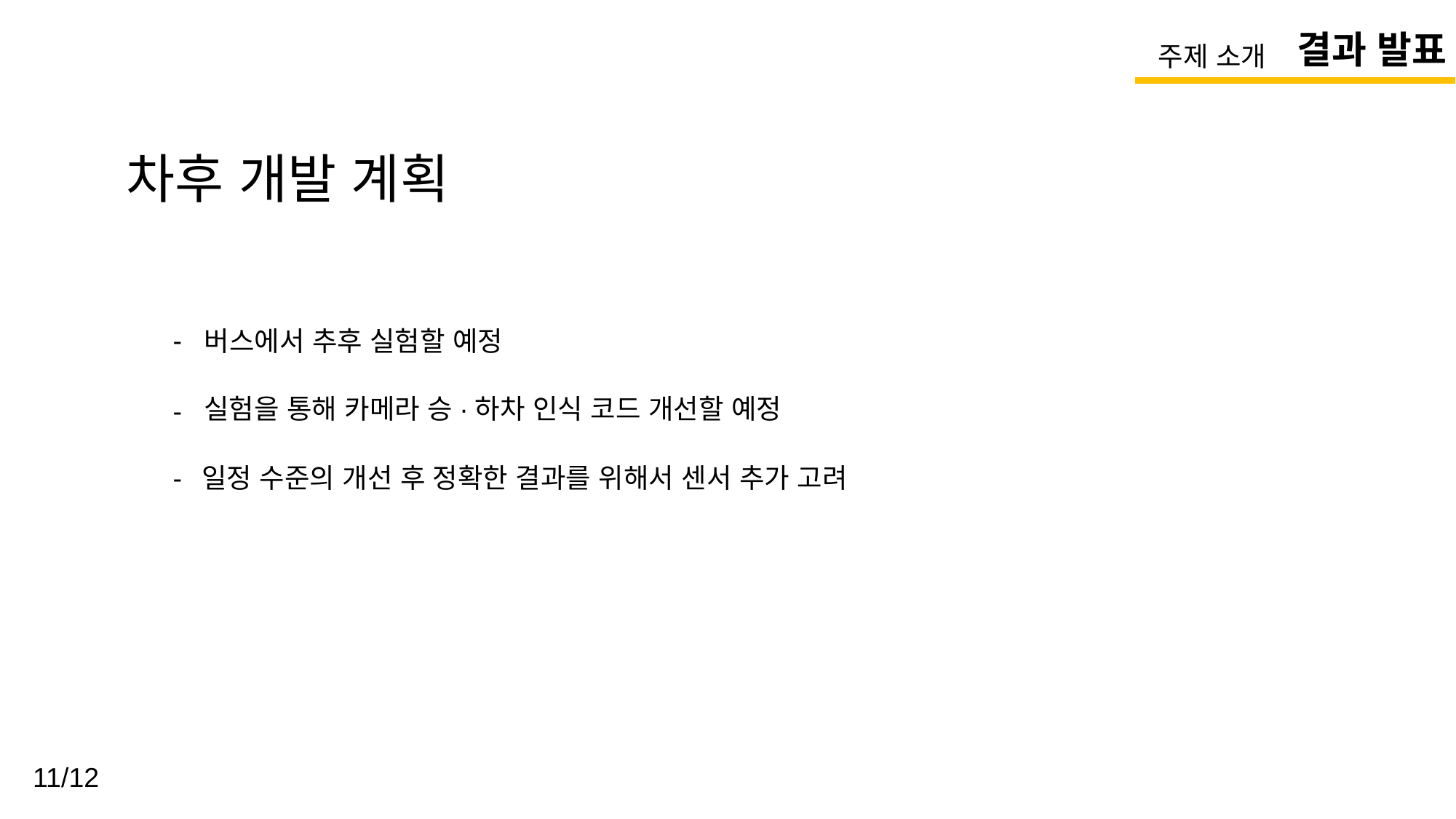

결과 발표
주제 소개

차후 개발 계획
-
버스에서 추후 실험할 예정
실험을 통해 카메라 승·하차 인식 코드 개선할 예정
-
-
일정 수준의 개선 후 정확한 결과를 위해서 센서 추가 고려
11/12